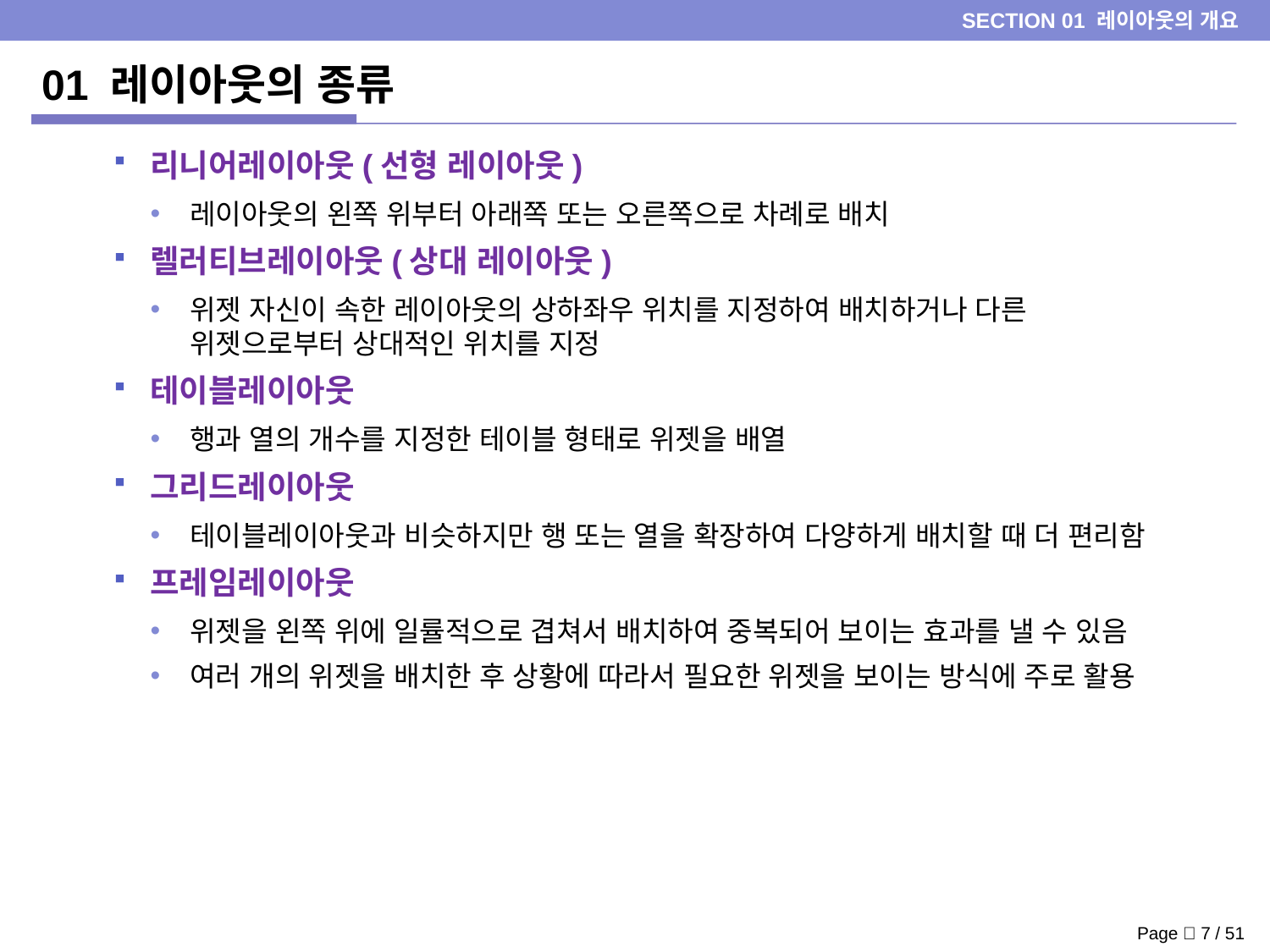

SECTION 01 레이아웃의 개요
# 01 레이아웃의 종류
리니어레이아웃(선형 레이아웃)
레이아웃의 왼쪽 위부터 아래쪽 또는 오른쪽으로 차례로 배치
렐러티브레이아웃(상대 레이아웃)
위젯 자신이 속한 레이아웃의 상하좌우 위치를 지정하여 배치하거나 다른 위젯으로부터 상대적인 위치를 지정
테이블레이아웃
행과 열의 개수를 지정한 테이블 형태로 위젯을 배열
그리드레이아웃
테이블레이아웃과 비슷하지만 행 또는 열을 확장하여 다양하게 배치할 때 더 편리함
프레임레이아웃
위젯을 왼쪽 위에 일률적으로 겹쳐서 배치하여 중복되어 보이는 효과를 낼 수 있음
여러 개의 위젯을 배치한 후 상황에 따라서 필요한 위젯을 보이는 방식에 주로 활용